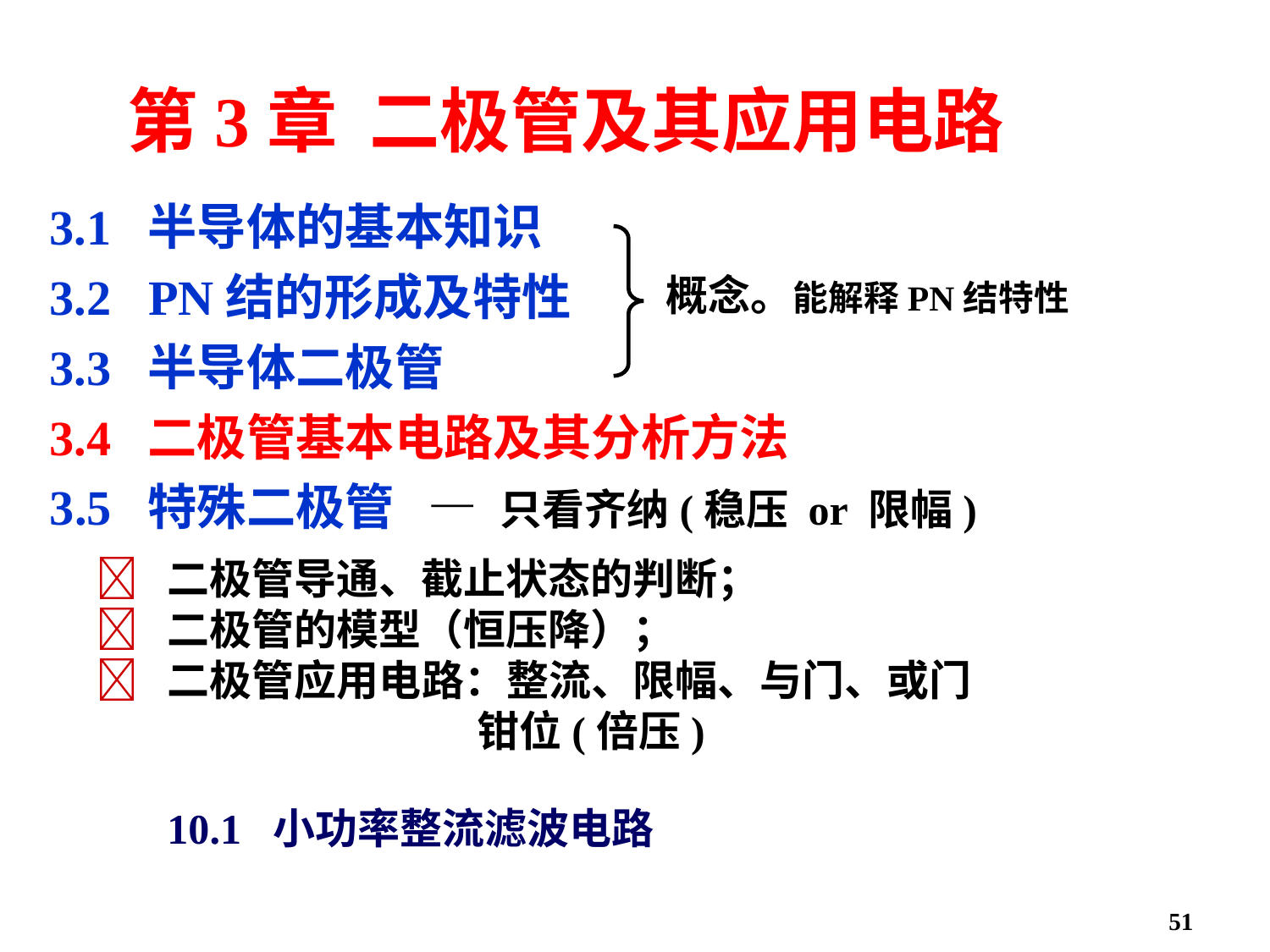

# 第3章  二极管及其应用电路
3.1  半导体的基本知识

概念。能解释PN结特性
3.2   PN结的形成及特性
3.3  半导体二极管
3.4  二极管基本电路及其分析方法
3.5  特殊二极管   —  只看齐纳(稳压 or 限幅)
•  二极管导通、截止状态的判断；
•  二极管的模型（恒压降）；
•  二极管应用电路：整流、限幅、与门、或门
			钳位(倍压)
10.1  小功率整流滤波电路
51